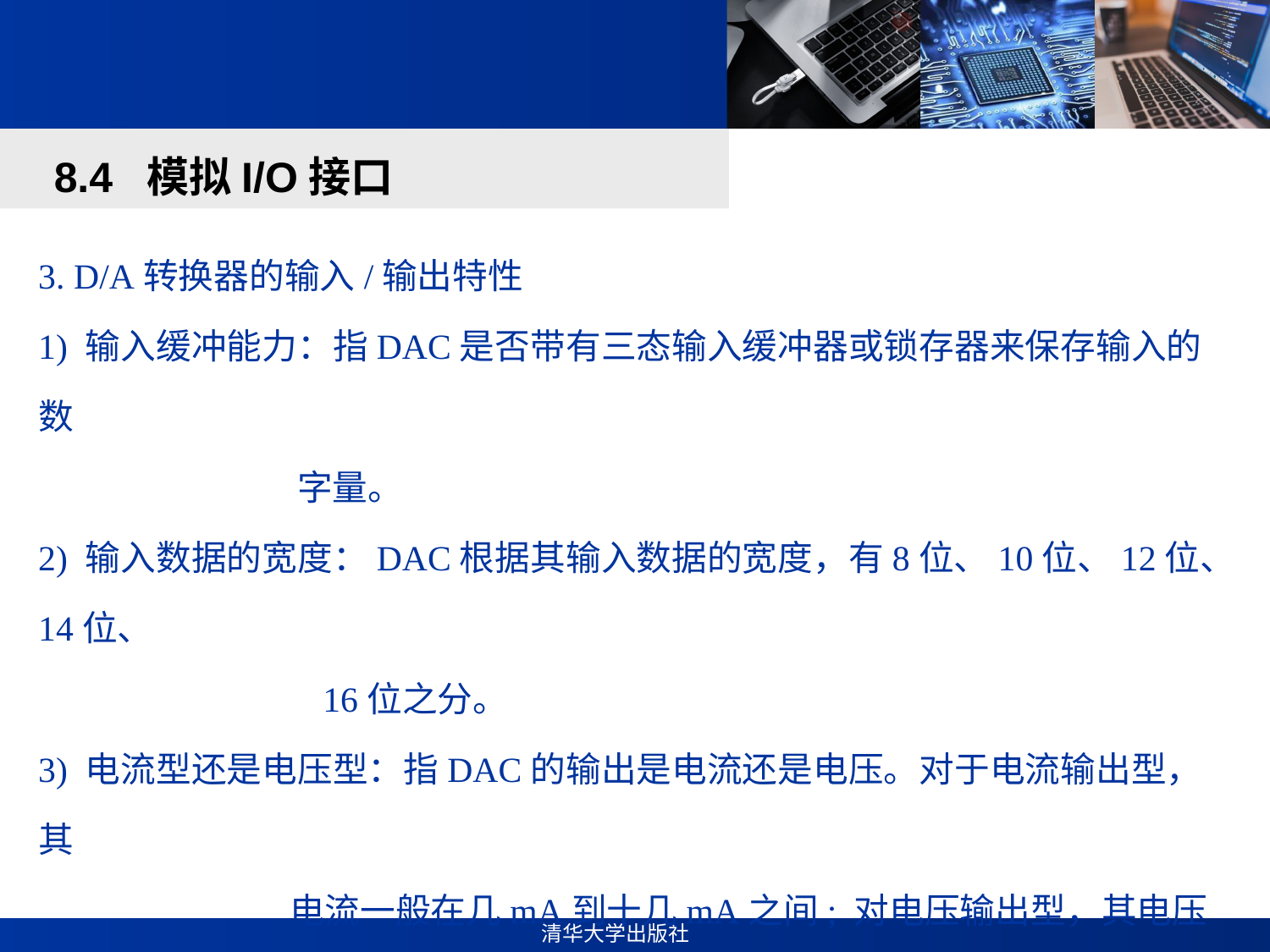

#
8.4  模拟I/O接口
3. D/A转换器的输入/输出特性
1) 输入缓冲能力：指DAC是否带有三态输入缓冲器或锁存器来保存输入的数
                                字量。
2) 输入数据的宽度：DAC根据其输入数据的宽度，有8位、10位、12位、14位、
                                16位之分。
3) 电流型还是电压型：指DAC的输出是电流还是电压。对于电流输出型，其
                               电流一般在几mA到十几mA之间; 对电压输出型，其电压一
                                般在5～10V之间。